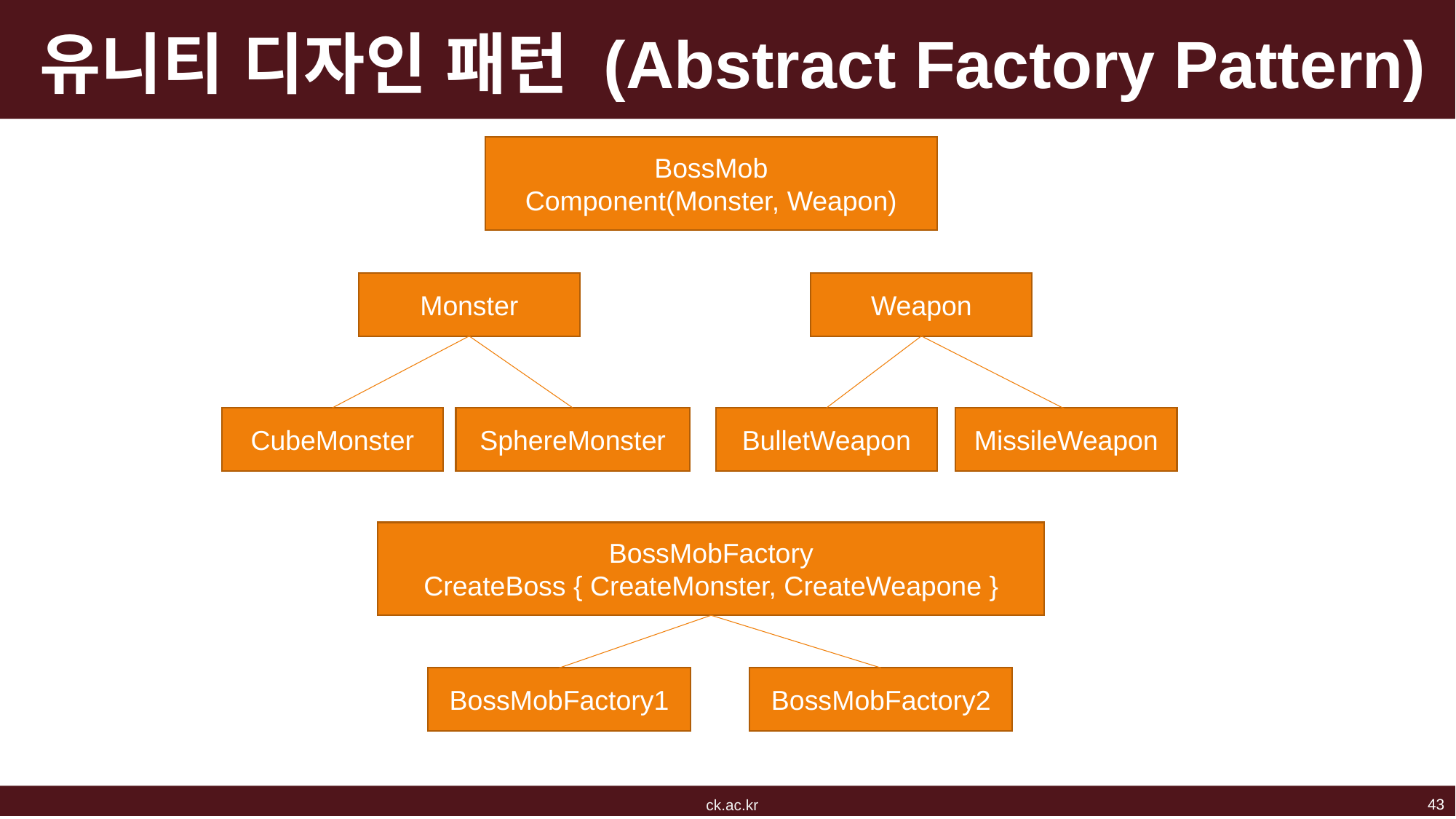

# 유니티 디자인 패턴 (Abstract Factory Pattern)
BossMob
Component(Monster, Weapon)
Monster
Weapon
CubeMonster
SphereMonster
BulletWeapon
MissileWeapon
BossMobFactory
CreateBoss { CreateMonster, CreateWeapone }
BossMobFactory1
BossMobFactory2
43
ck.ac.kr